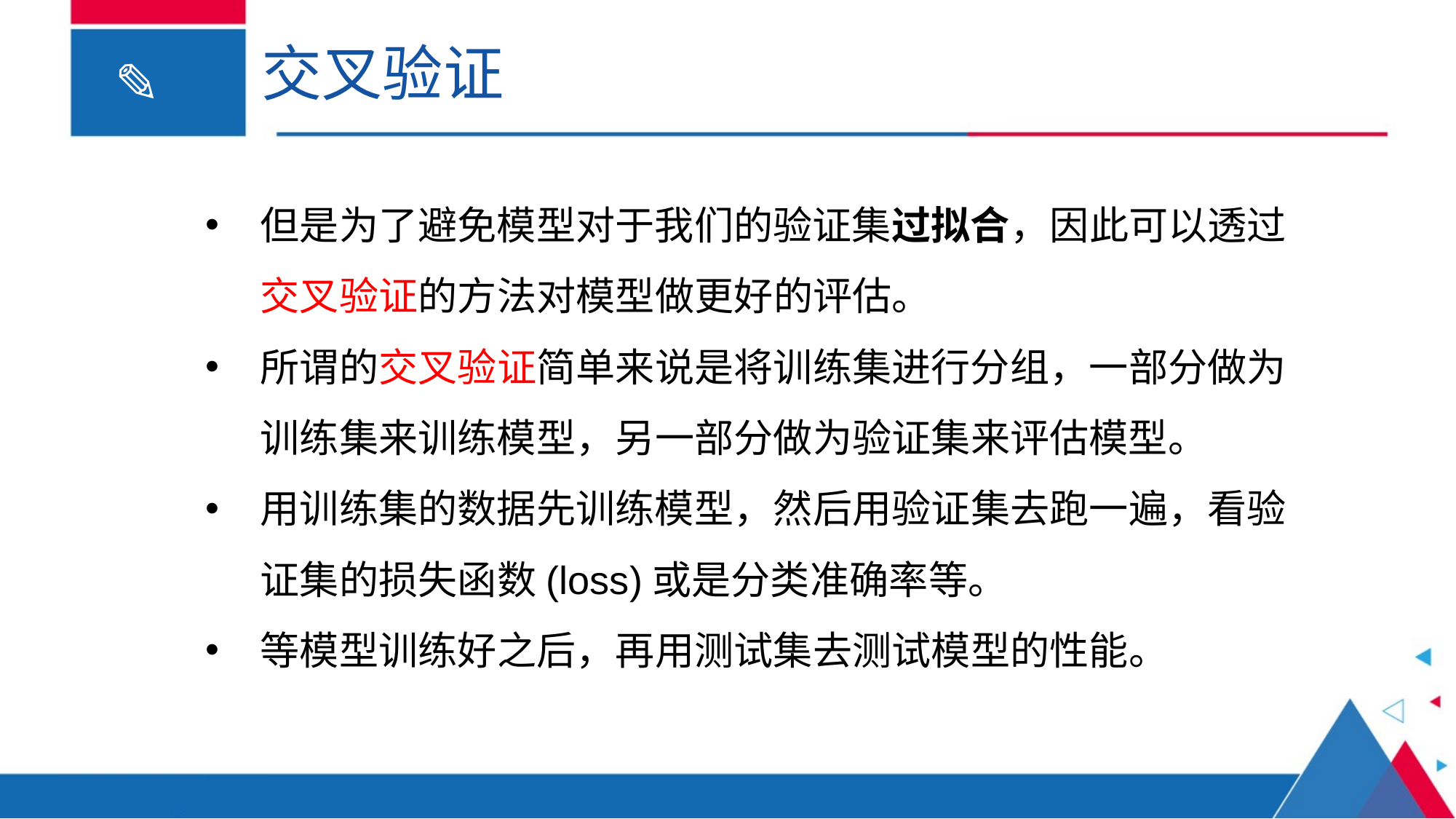

# 交叉验证
但是为了避免模型对于我们的验证集过拟合，因此可以透过交叉验证的方法对模型做更好的评估。
所谓的交叉验证简单来说是将训练集进行分组，一部分做为训练集来训练模型，另一部分做为验证集来评估模型。
用训练集的数据先训练模型，然后用验证集去跑一遍，看验证集的损失函数(loss)或是分类准确率等。
等模型训练好之后，再用测试集去测试模型的性能。